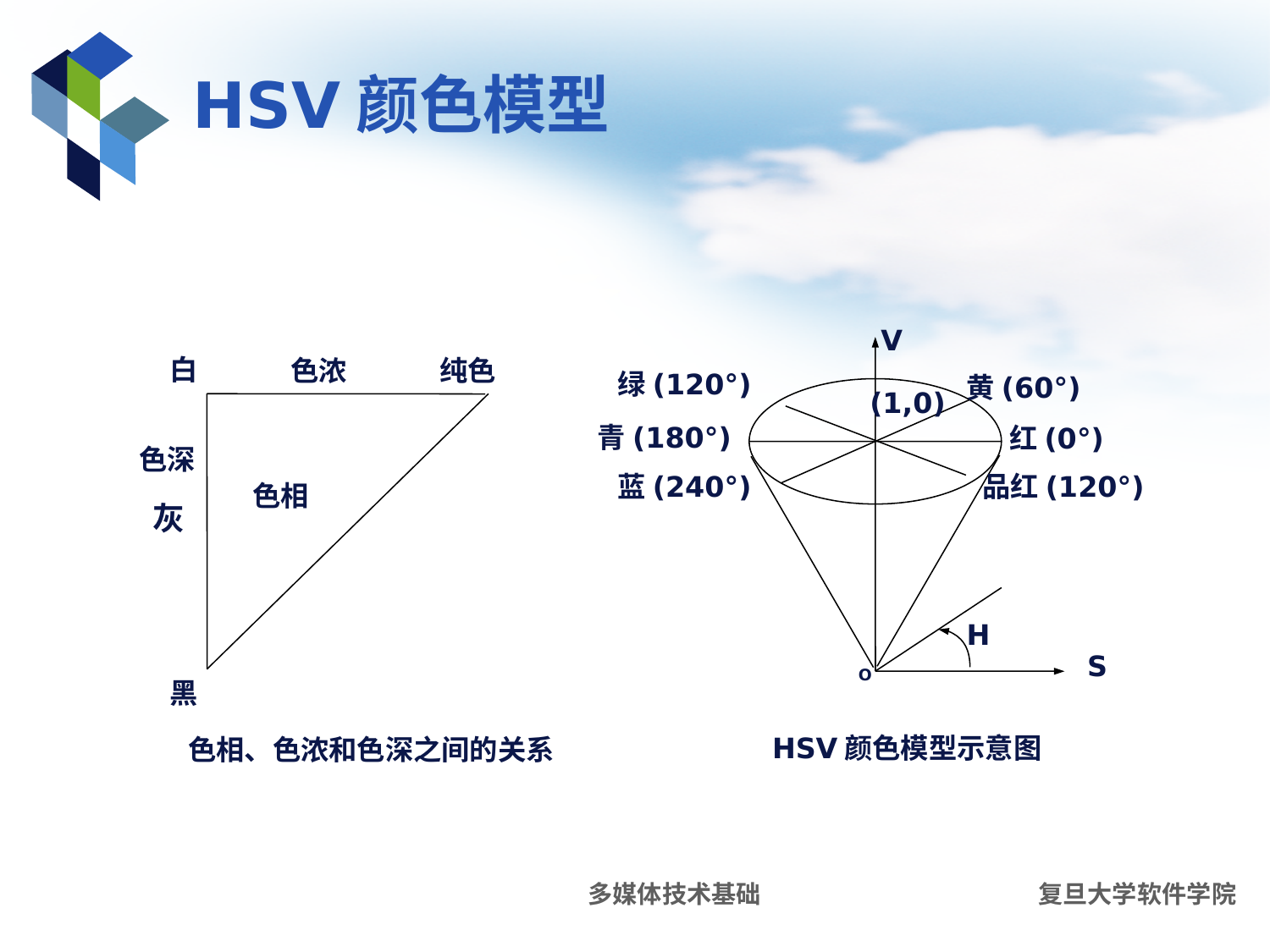

# HSV颜色模型
V

绿(120°)
黄(60°)
(1,0)

青(180°)
红(0°)

蓝(240°)
品红(120°)

H

O

HSV颜色模型示意图

白
色浓
纯色

色深
色相
灰
黑
S
色相、色浓和色深之间的关系
多媒体技术基础